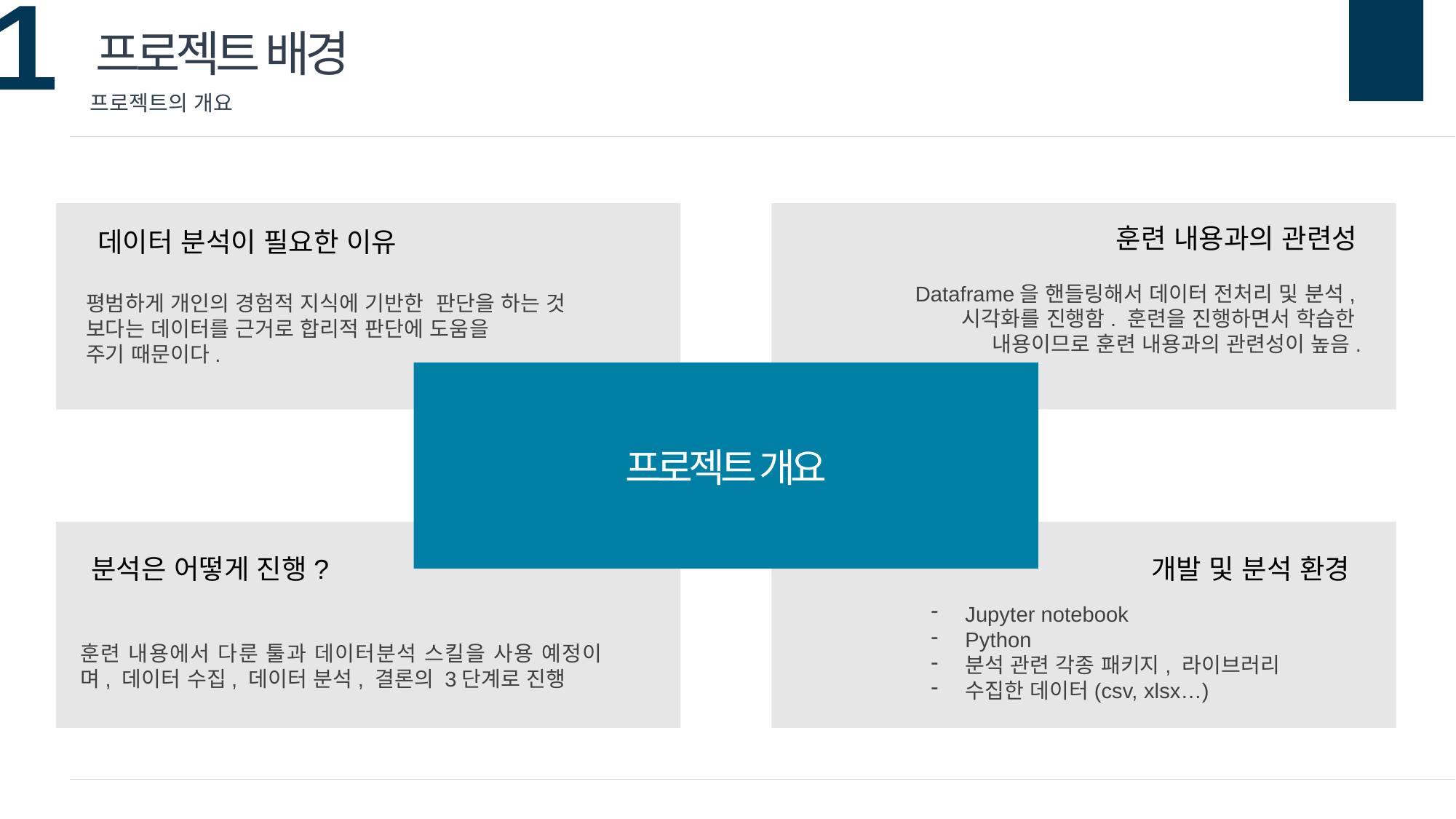

프로젝트 배경
프로젝트의 개요

훈련 내용과의 관련성
데이터 분석이 필요한 이유
Dataframe을 핸들링해서 데이터 전처리 및 분석,
시각화를 진행함. 훈련을 진행하면서 학습한
내용이므로 훈련 내용과의 관련성이 높음.
평범하게 개인의 경험적 지식에 기반한  판단을 하는 것
보다는 데이터를 근거로 합리적 판단에 도움을
주기 때문이다.

프로젝트 개요

분석은 어떻게 진행?
개발 및 분석 환경
Jupyter notebook
Python
분석 관련 각종 패키지, 라이브러리
수집한 데이터(csv, xlsx…)
훈련 내용에서 다룬 툴과 데이터분석 스킬을 사용 예정이며, 데이터 수집, 데이터 분석, 결론의 3단계로 진행